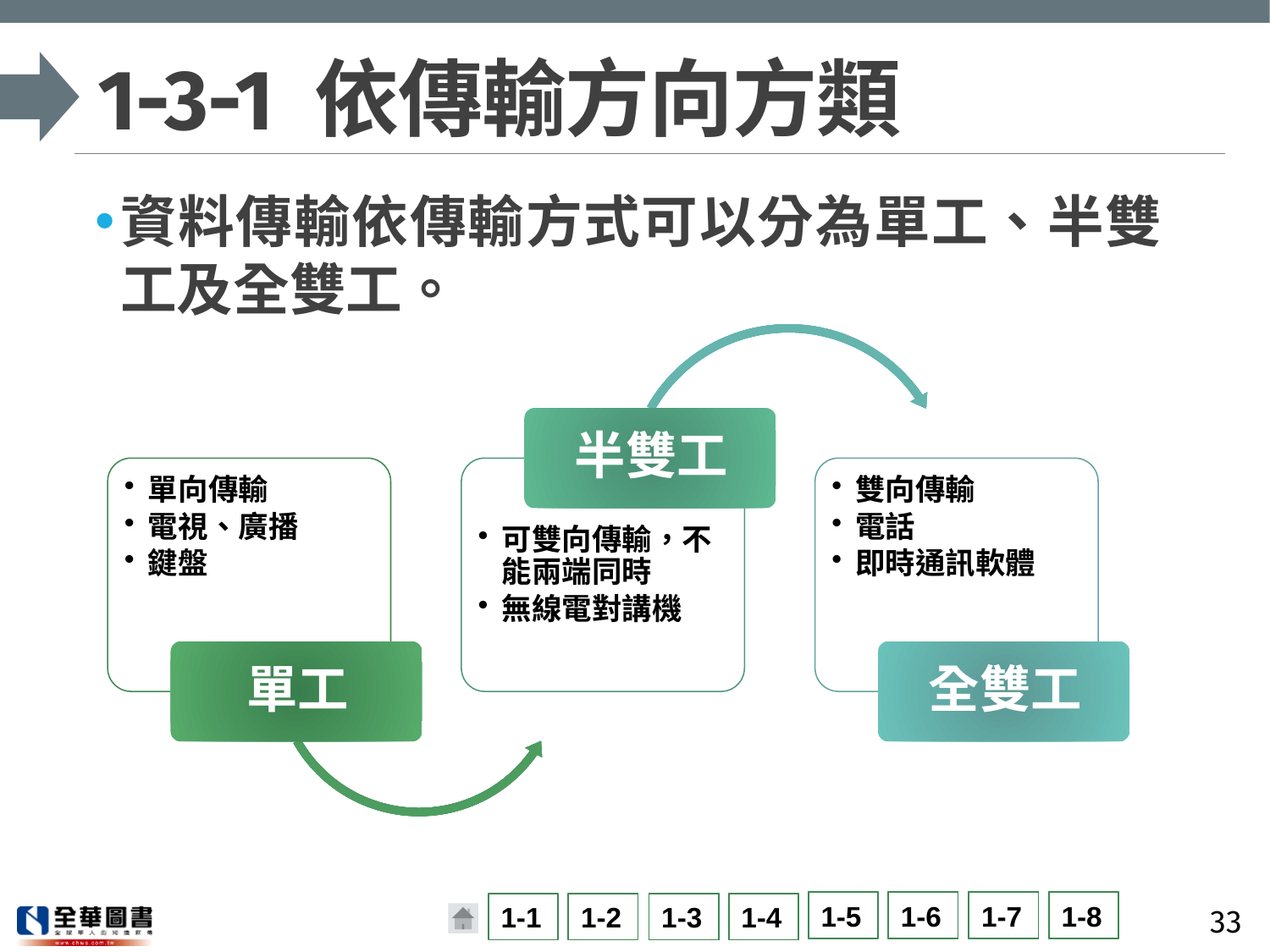

# 1-3-1 依傳輸方向方類
資料傳輸依傳輸方式可以分為單工、半雙工及全雙工。
單向傳輸
電視、廣播
鍵盤
單工
可雙向傳輸，不能兩端同時
無線電對講機
半雙工
雙向傳輸
電話
即時通訊軟體
全雙工
33